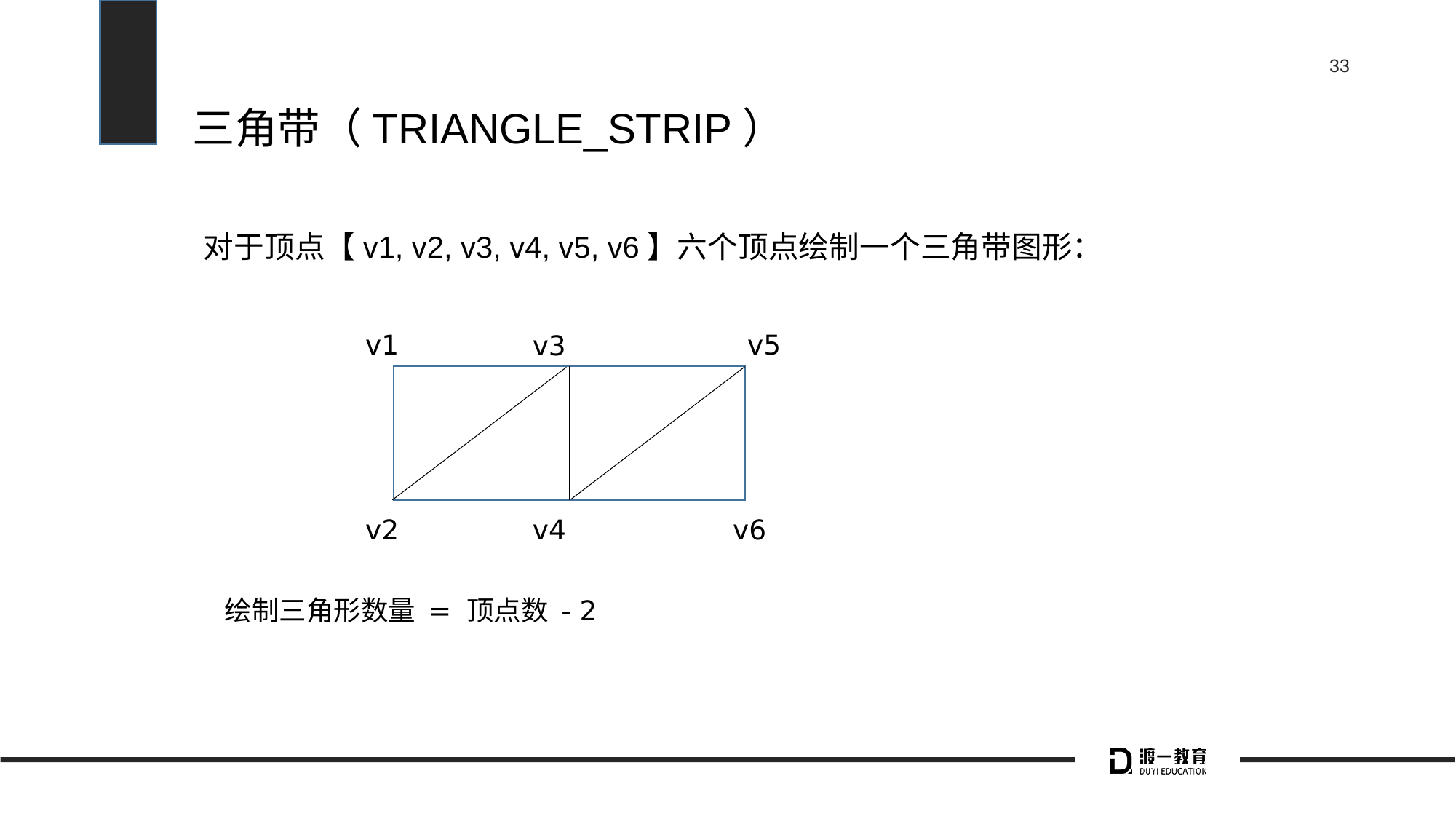

# 三角带（TRIANGLE_STRIP）
对于顶点【v1, v2, v3, v4, v5, v6】六个顶点绘制一个三角带图形：
v5
v1
v3

v2
v4
v6
绘制三角形数量 = 顶点数 - 2